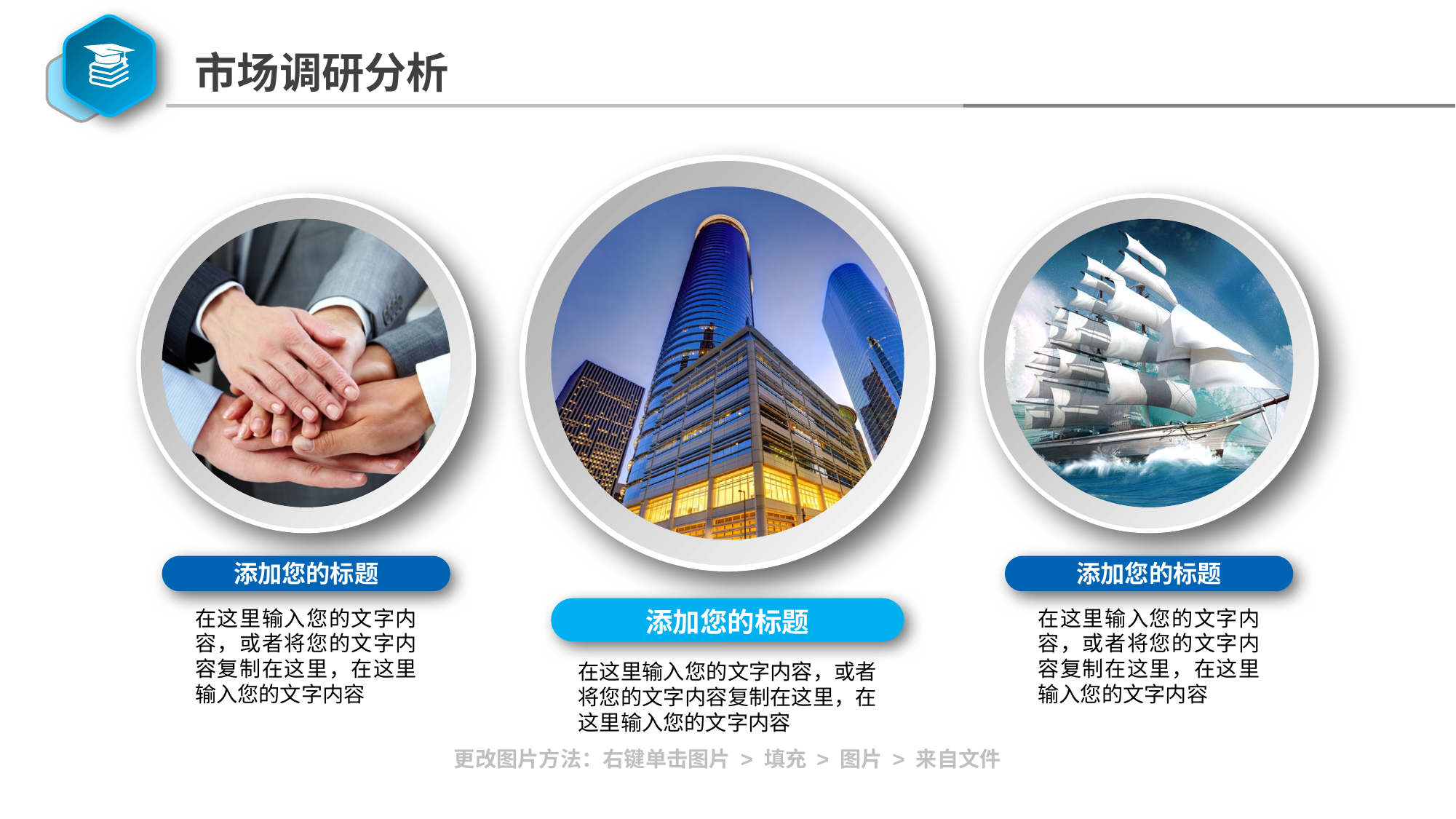

市场调研分析

添加您的标题
添加您的标题

添加您的标题
在这里输入您的文字内容，或者将您的文字内容复制在这里，在这里输入您的文字内容
在这里输入您的文字内容，或者将您的文字内容复制在这里，在这里输入您的文字内容
在这里输入您的文字内容，或者将您的文字内容复制在这里，在这里输入您的文字内容
更改图片方法：右键单击图片 > 填充 > 图片 > 来自文件